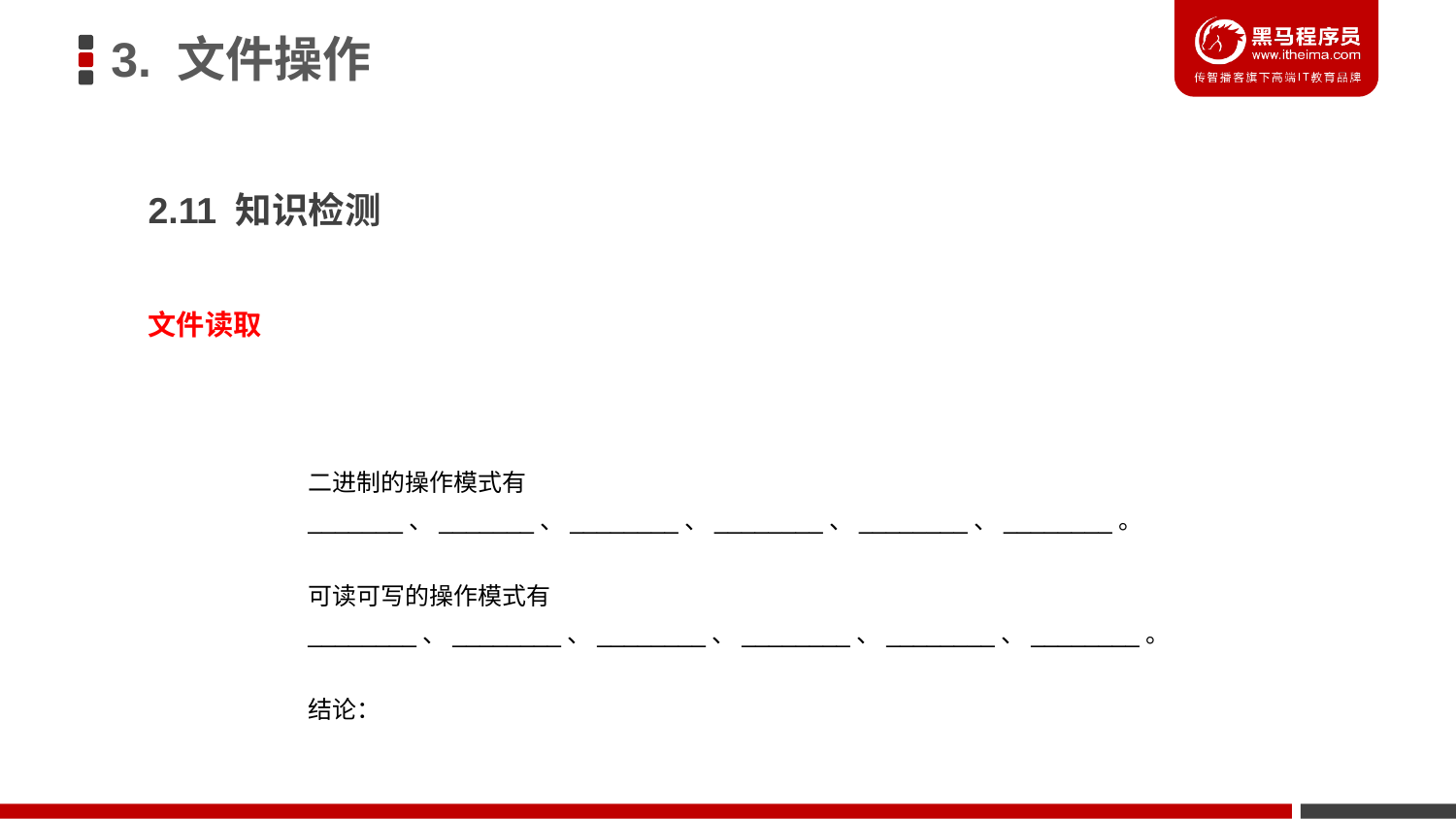

3. 文件操作
2.11 知识检测
文件读取
二进制的操作模式有_______、_______、________、________、________、________。

可读可写的操作模式有________、________、________、________、________、________。

结论：